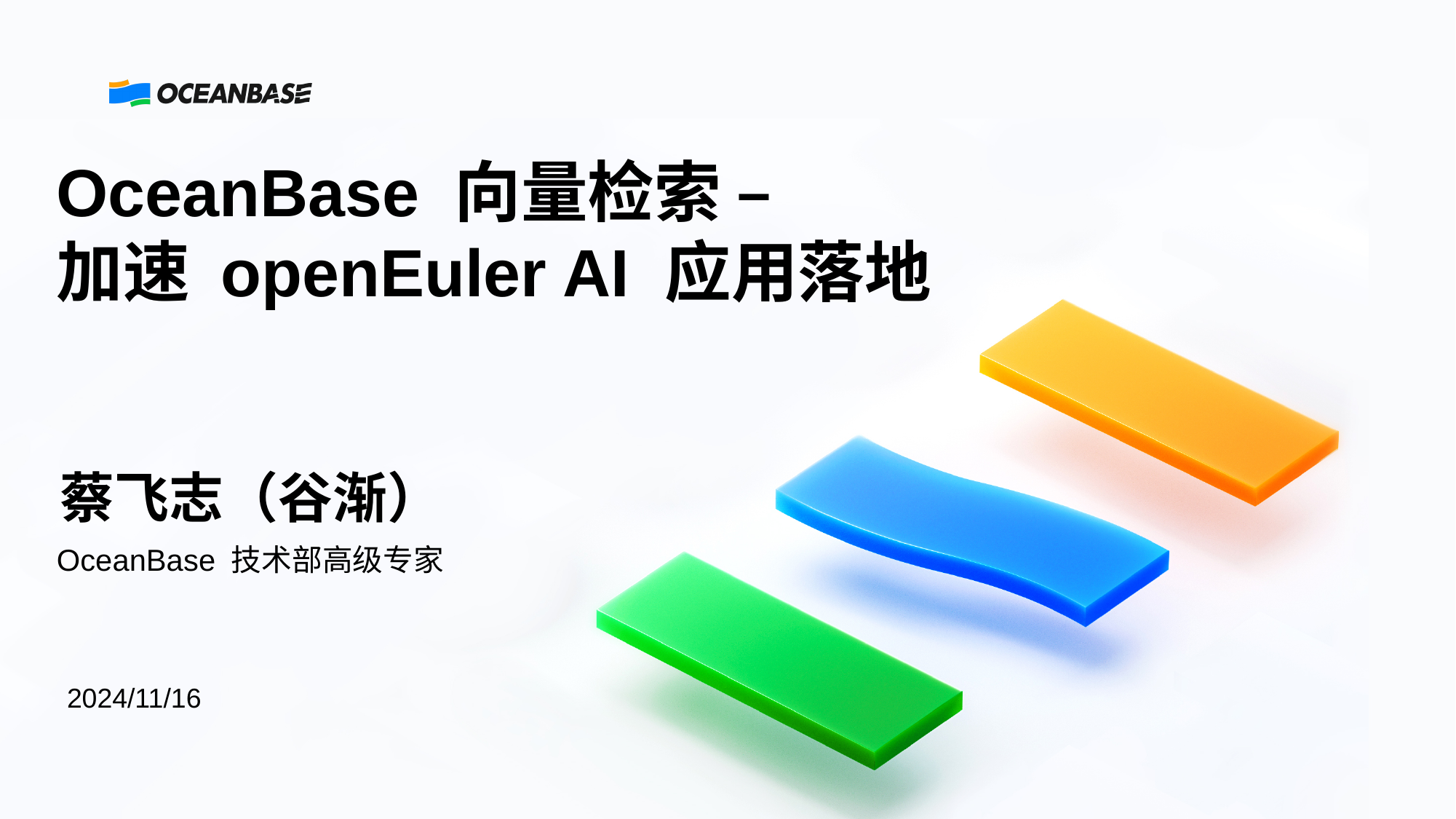

BBAAD9C20180234D78A0072836F0B490A2B9B20C15C43B20A2D98B3EB1982BD4DB48BE381166DB0C22192008984677EBF8E921EAE1D09B411BBFC2497F1E39D924F6F6AD732CA9D7741B2CF76EB24082B730E68C76A024CE689EC1974F162C38D6B62597DE3
OceanBase 向量检索 –
加速 openEuler AI 应用落地
蔡飞志（谷渐）
OceanBase 技术部高级专家
2024/11/16